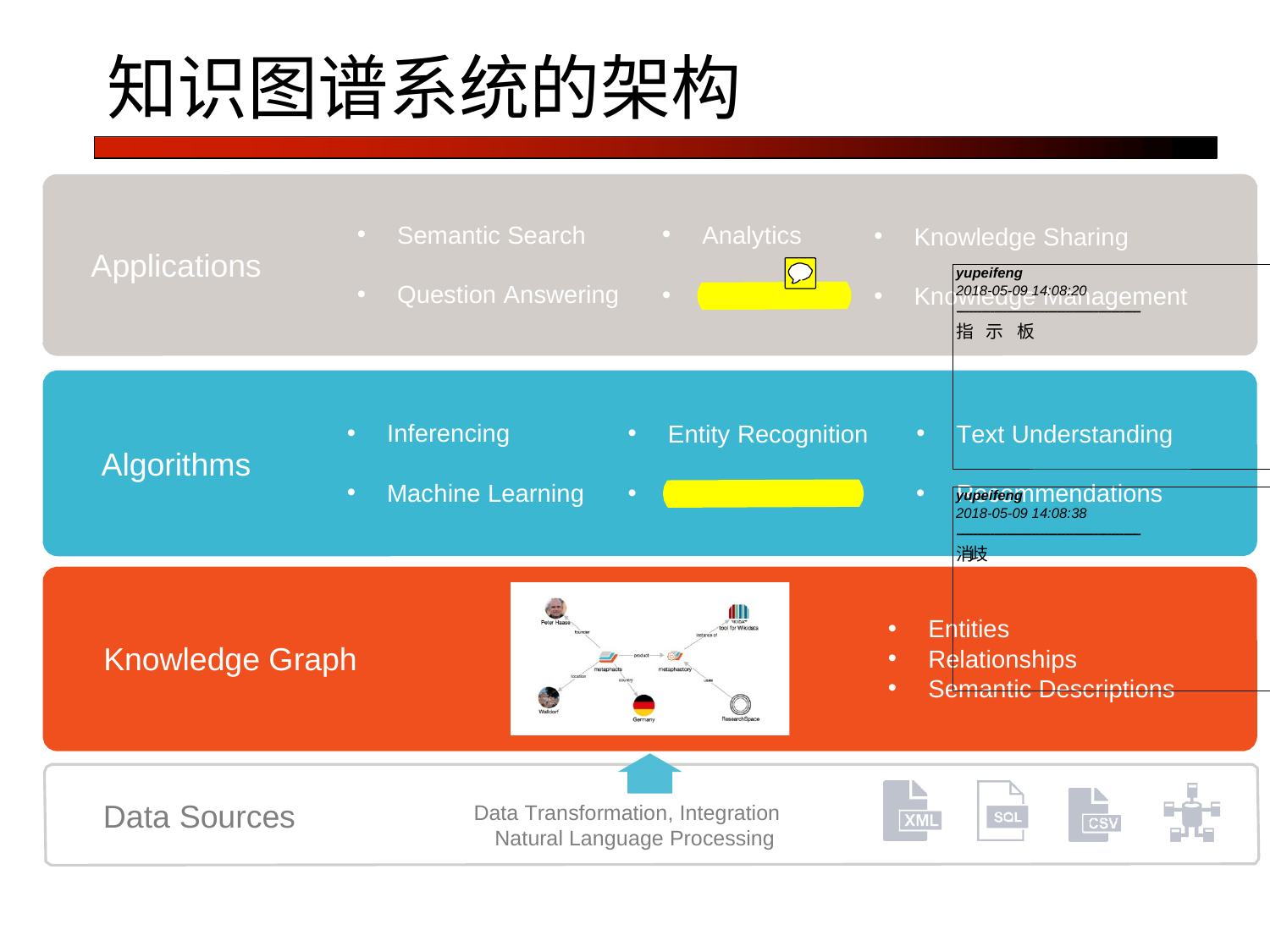

# 知识图谱系统的架构

Semantic Search
Analytics
Knowledge Sharing
Applications

yupeifeng
2018-05-09 14:08:20
--------------------------------------------
指示板
Question Answering
Dashboards
Knowledge Management

Inferencing
Entity Recognition
Text Understanding
Algorithms
Machine Learning
Disambiguation
Recommendations

yupeifeng
2018-05-09 14:08:38
--------------------------------------------
消歧

Entities
Relationships
Semantic Descriptions
Knowledge Graph

Data Sources
Data Transformation, Integration Natural Language Processing